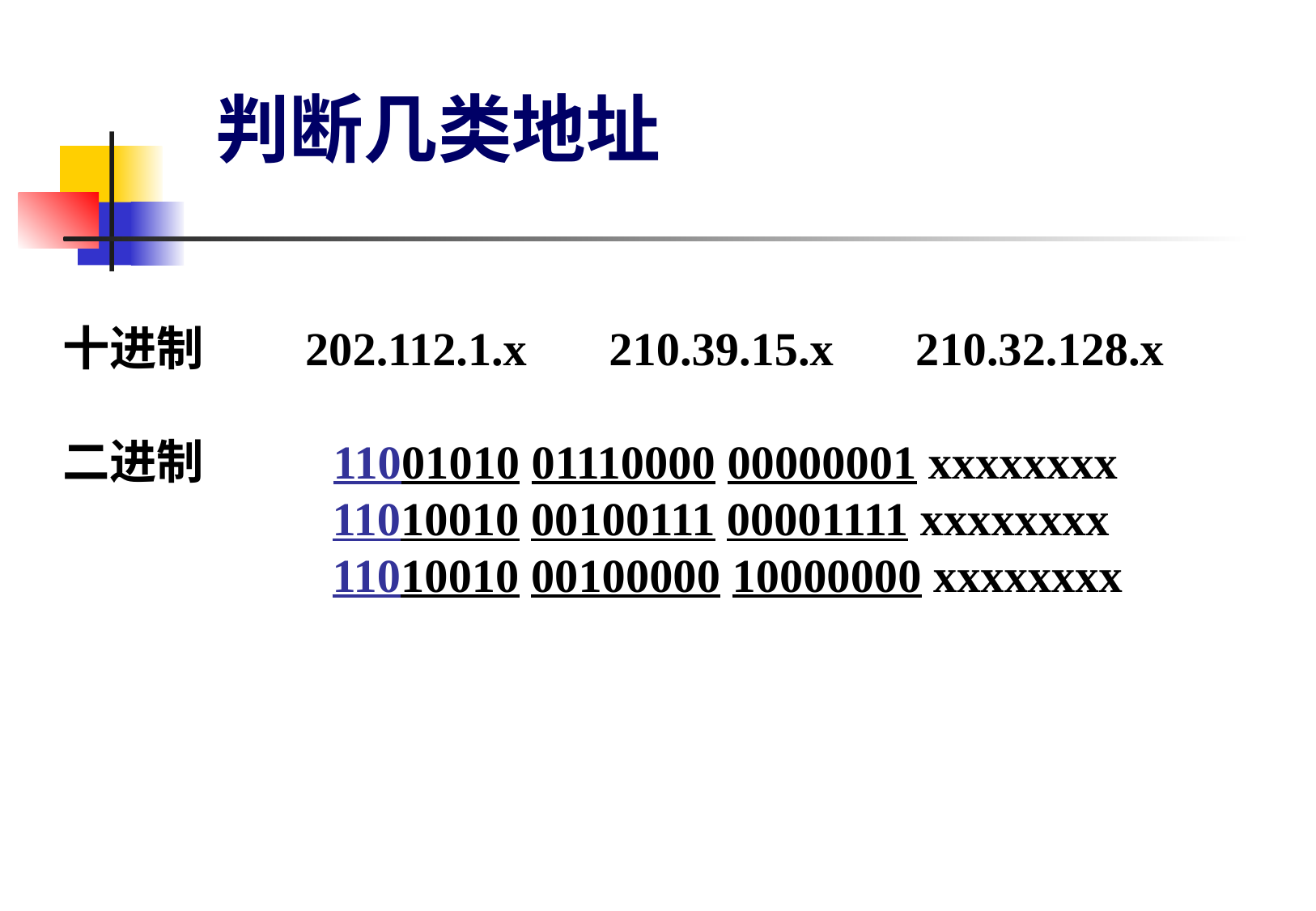

# 判断几类地址
十进制	202.112.1.x       210.39.15.x       210.32.128.x
二进制           11001010 01110000 00000001 xxxxxxxx
                       11010010 00100111 00001111 xxxxxxxx
                       11010010 00100000 10000000 xxxxxxxx